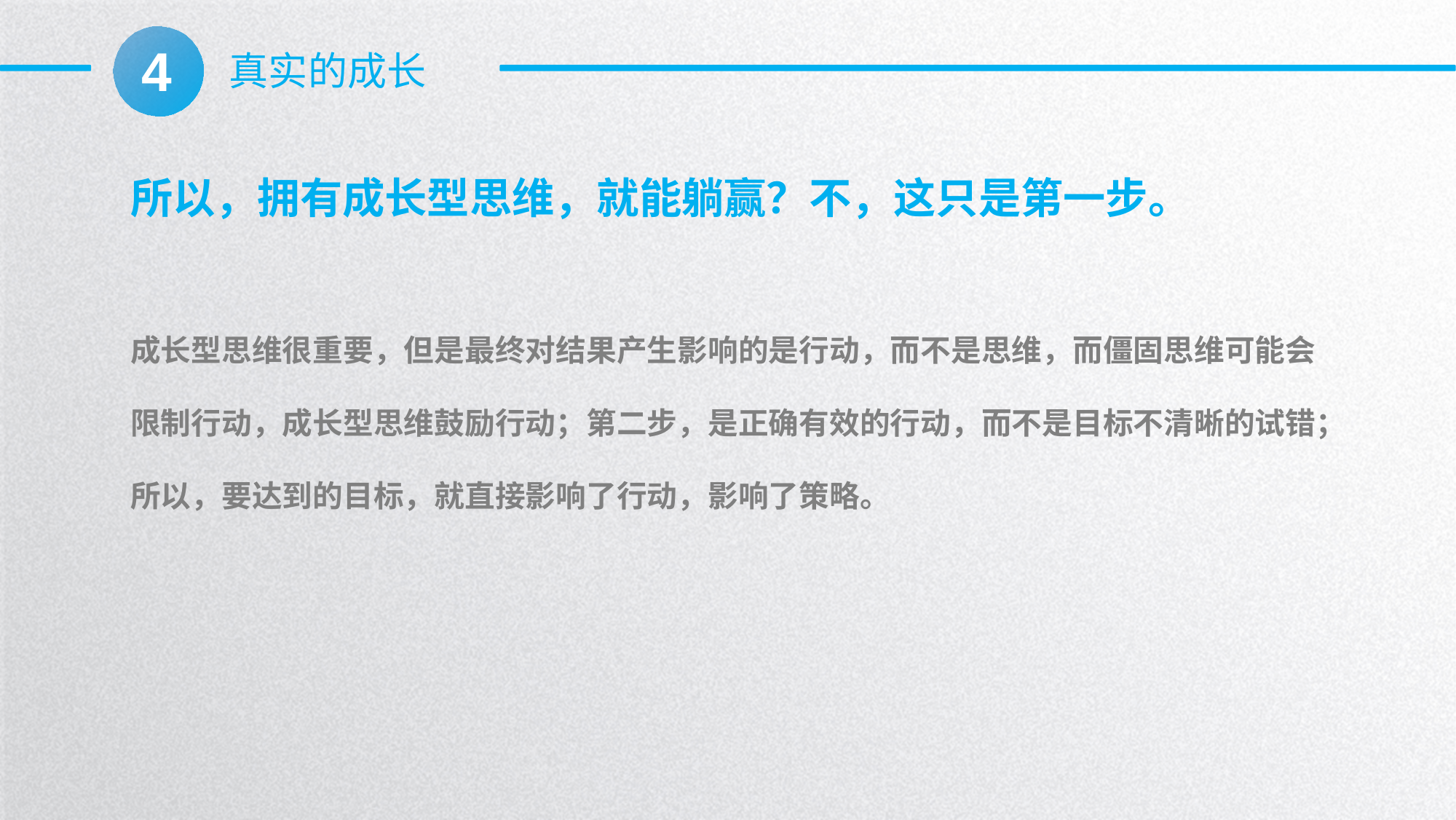

4
真实的成长

所以，拥有成长型思维，就能躺赢？不，这只是第一步。

成长型思维很重要，但是最终对结果产生影响的是行动，而不是思维，而僵固思维可能会限制行动，成长型思维鼓励行动；第二步，是正确有效的行动，而不是目标不清晰的试错；所以，要达到的目标，就直接影响了行动，影响了策略。